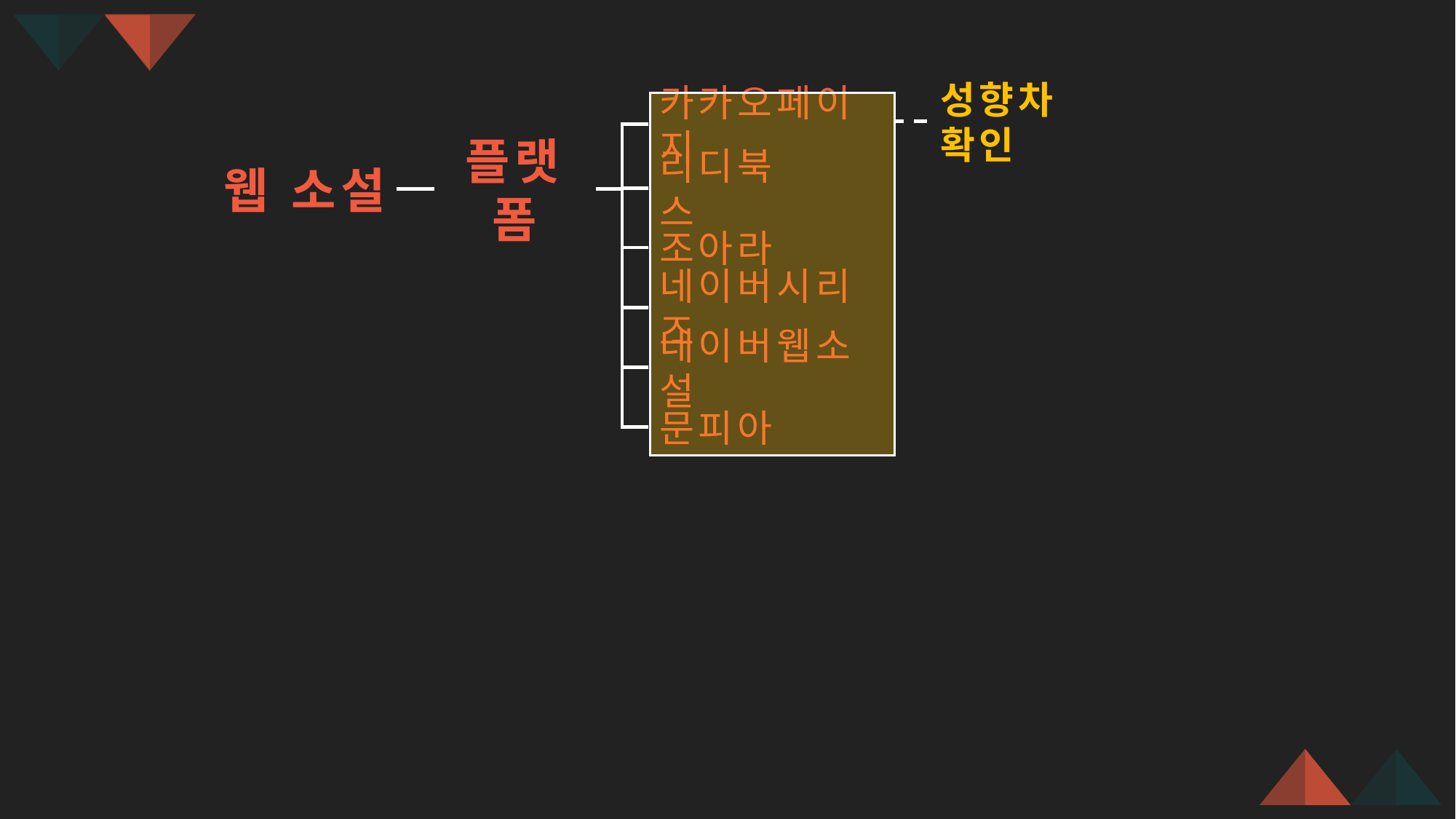

성향차 확인
카카오페이지
웹 소설
플랫폼
리디북스
조아라
네이버시리즈
네이버웹소설
문피아